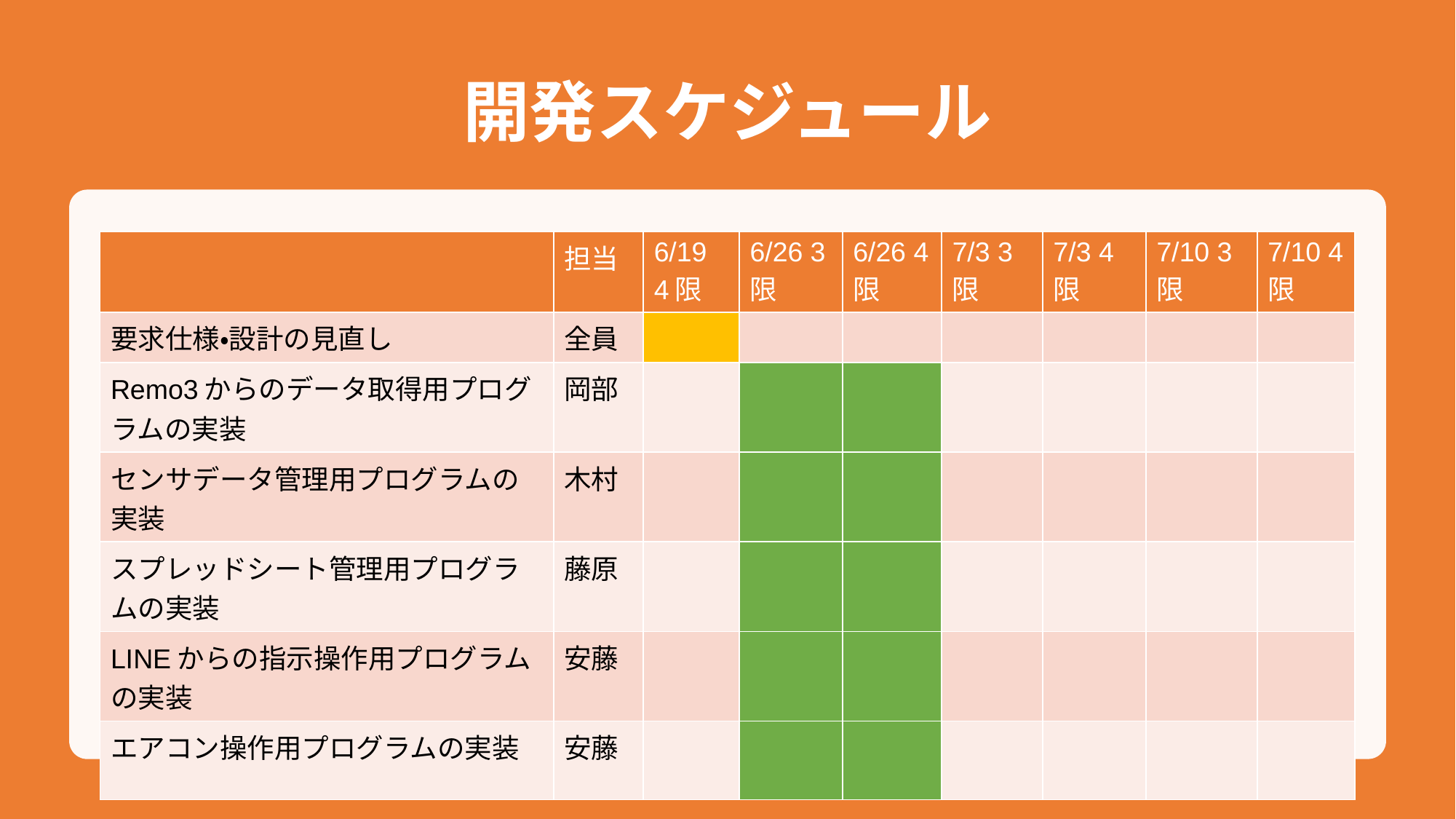

# 開発スケジュール

|  | 担当 | 6/19 4限 | 6/26 3限 | 6/26 4限 | 7/3 3限 | 7/3 4限 | 7/10 3限 | 7/10 4限 |
| --- | --- | --- | --- | --- | --- | --- | --- | --- |
| 要求仕様・設計の見直し | 全員 |  |  |  |  |  |  |  |
| Remo3からのデータ取得用プログラムの実装 | 岡部 |  |  |  |  |  |  |  |
| センサデータ管理用プログラムの実装 | 木村 |  |  |  |  |  |  |  |
| スプレッドシート管理用プログラムの実装 | 藤原 |  |  |  |  |  |  |  |
| LINEからの指示操作用プログラムの実装 | 安藤 |  |  |  |  |  |  |  |
| エアコン操作用プログラムの実装 | 安藤 |  |  |  |  |  |  |  |